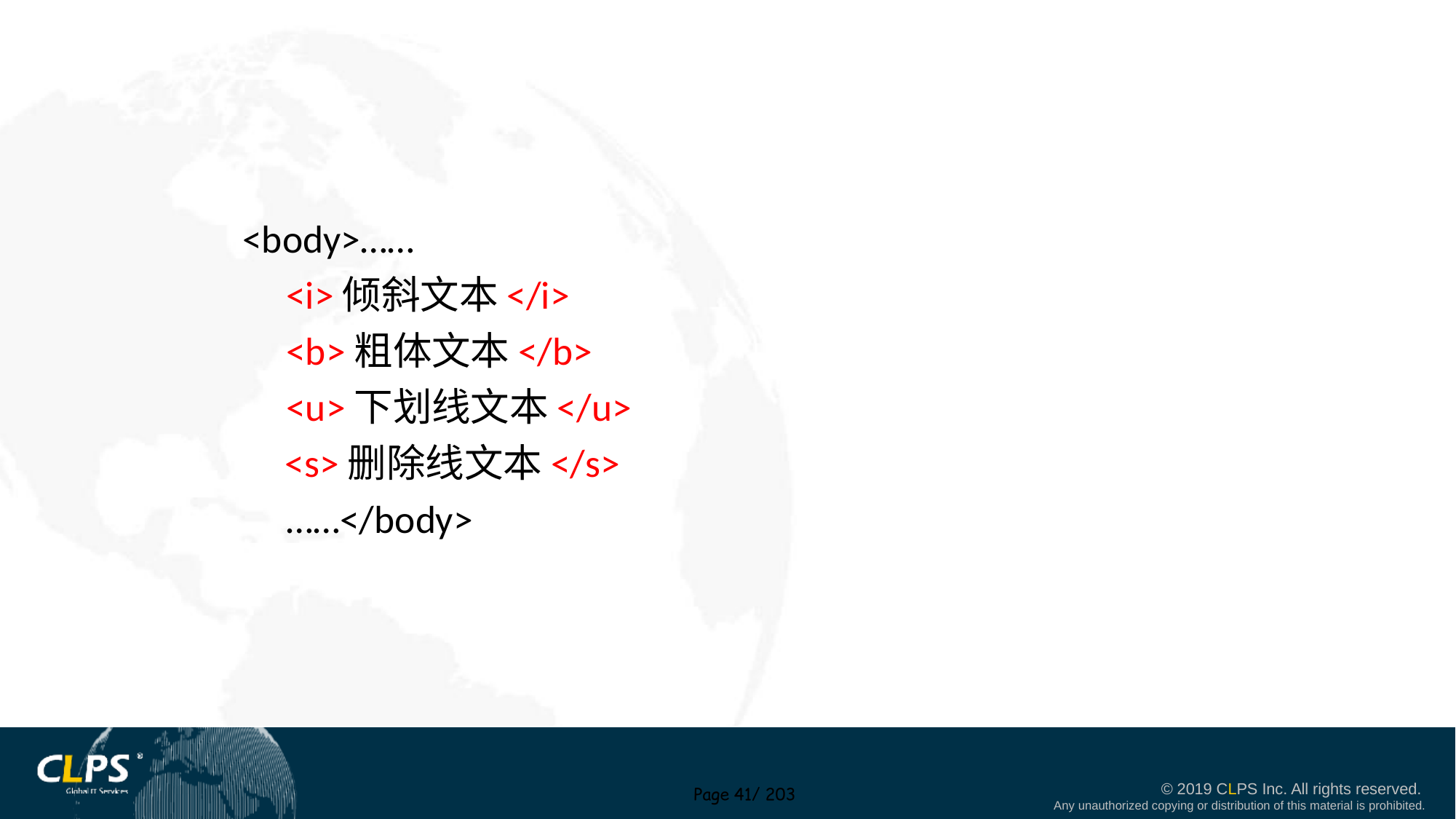

<body>……
     <i>倾斜文本</i>
     <b>粗体文本</b>
     <u>下划线文本</u>
	  <s>删除线文本</s>
     ……</body>
Page 41/ 203